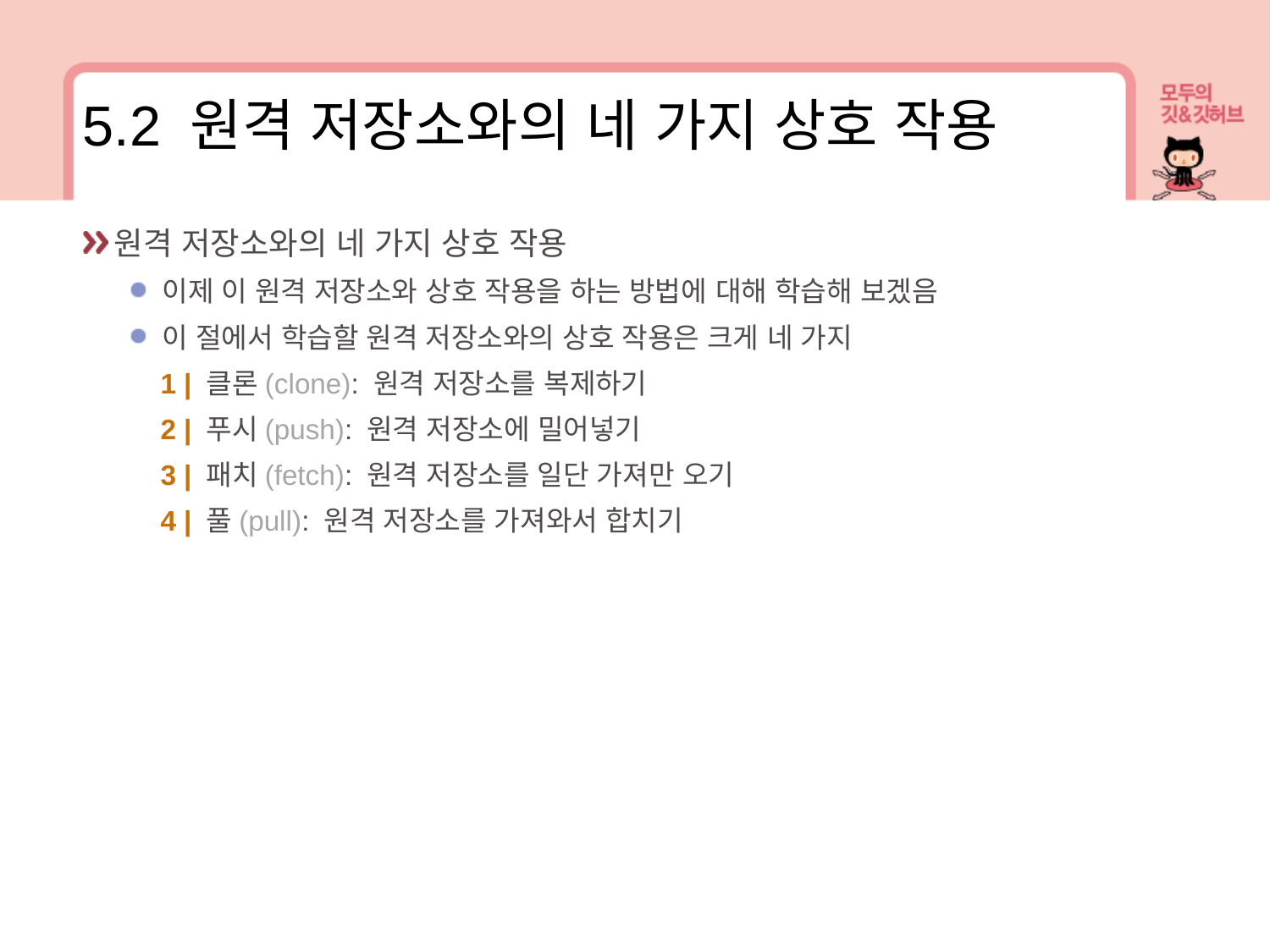

5.2 원격 저장소와의 네 가지 상호 작용
원격 저장소와의 네 가지 상호 작용
이제 이 원격 저장소와 상호 작용을 하는 방법에 대해 학습해 보겠음
이 절에서 학습할 원격 저장소와의 상호 작용은 크게 네 가지
    1 | 클론(clone): 원격 저장소를 복제하기
    2 | 푸시(push): 원격 저장소에 밀어넣기
    3 | 패치(fetch): 원격 저장소를 일단 가져만 오기
    4 | 풀(pull): 원격 저장소를 가져와서 합치기